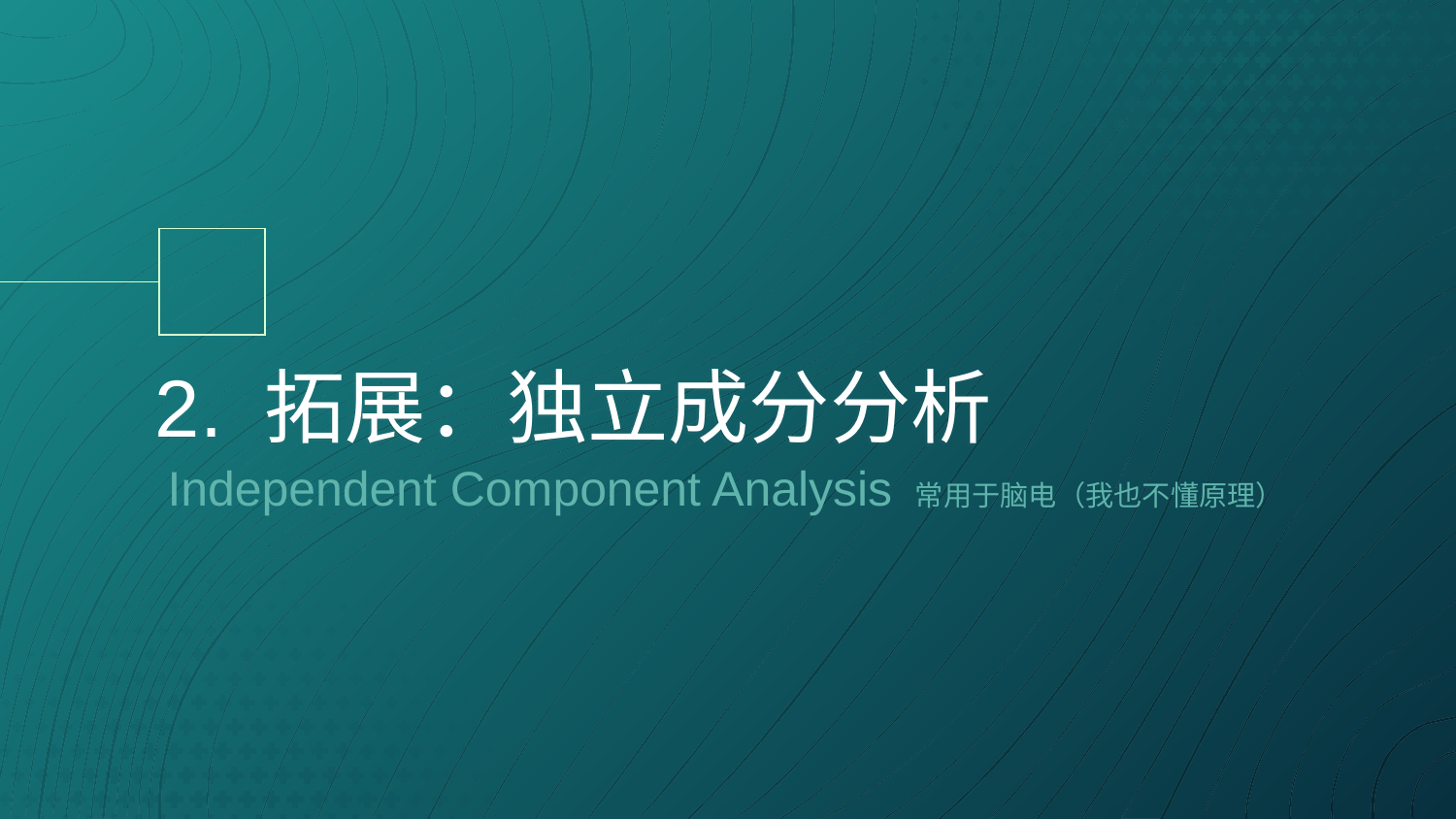

# 2. 拓展：独立成分分析
Independent Component Analysis  常用于脑电（我也不懂原理）